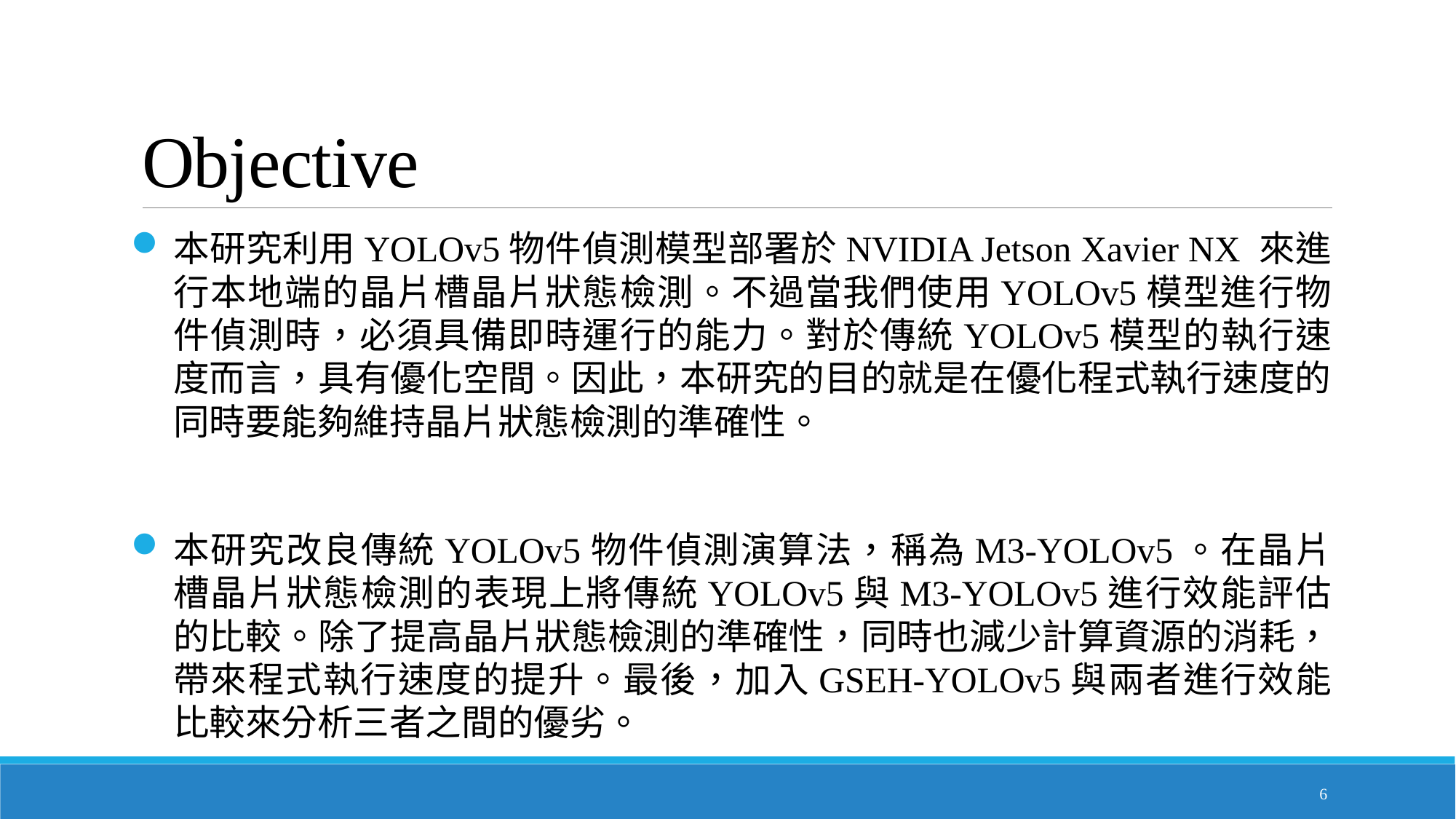

# Objective
本研究利用YOLOv5物件偵測模型部署於NVIDIA Jetson Xavier NX 來進行本地端的晶片槽晶片狀態檢測。不過當我們使用YOLOv5模型進行物件偵測時，必須具備即時運行的能力。對於傳統YOLOv5模型的執行速度而言，具有優化空間。因此，本研究的目的就是在優化程式執行速度的同時要能夠維持晶片狀態檢測的準確性。

本研究改良傳統YOLOv5物件偵測演算法，稱為M3-YOLOv5。在晶片槽晶片狀態檢測的表現上將傳統YOLOv5與M3-YOLOv5進行效能評估的比較。除了提高晶片狀態檢測的準確性，同時也減少計算資源的消耗，帶來程式執行速度的提升。最後，加入GSEH-YOLOv5與兩者進行效能比較來分析三者之間的優劣。
6